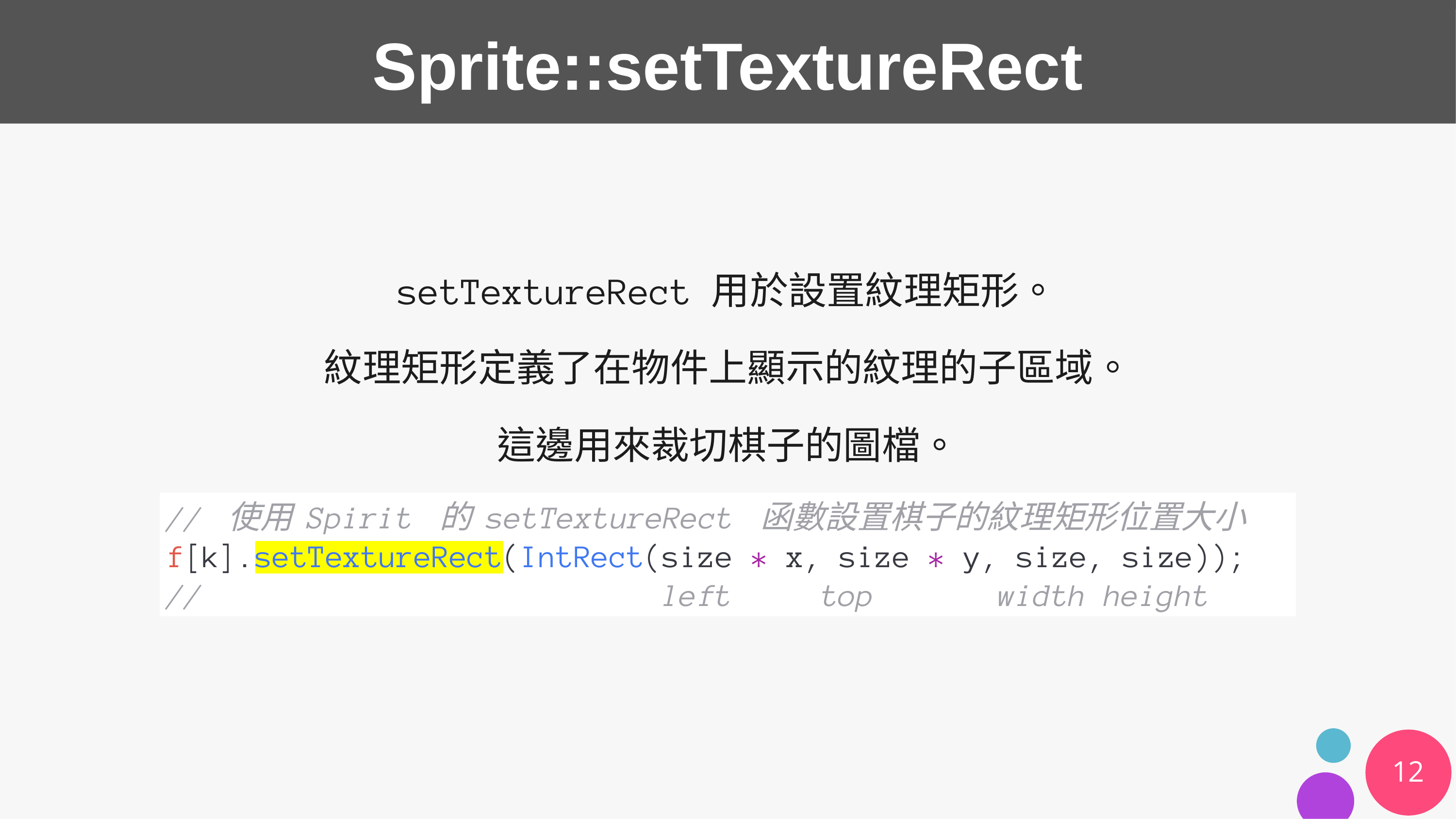

# Sprite::setTextureRect
setTextureRect 用於設置紋理矩形。
紋理矩形定義了在物件上顯示的紋理的子區域。
這邊用來裁切棋子的圖檔。
// 使用 Spirit 的 setTextureRect 函數設置棋子的紋理矩形位置大小
f[k].setTextureRect(IntRect(size * x, size * y, size, size));
//                          left     top       width height
12